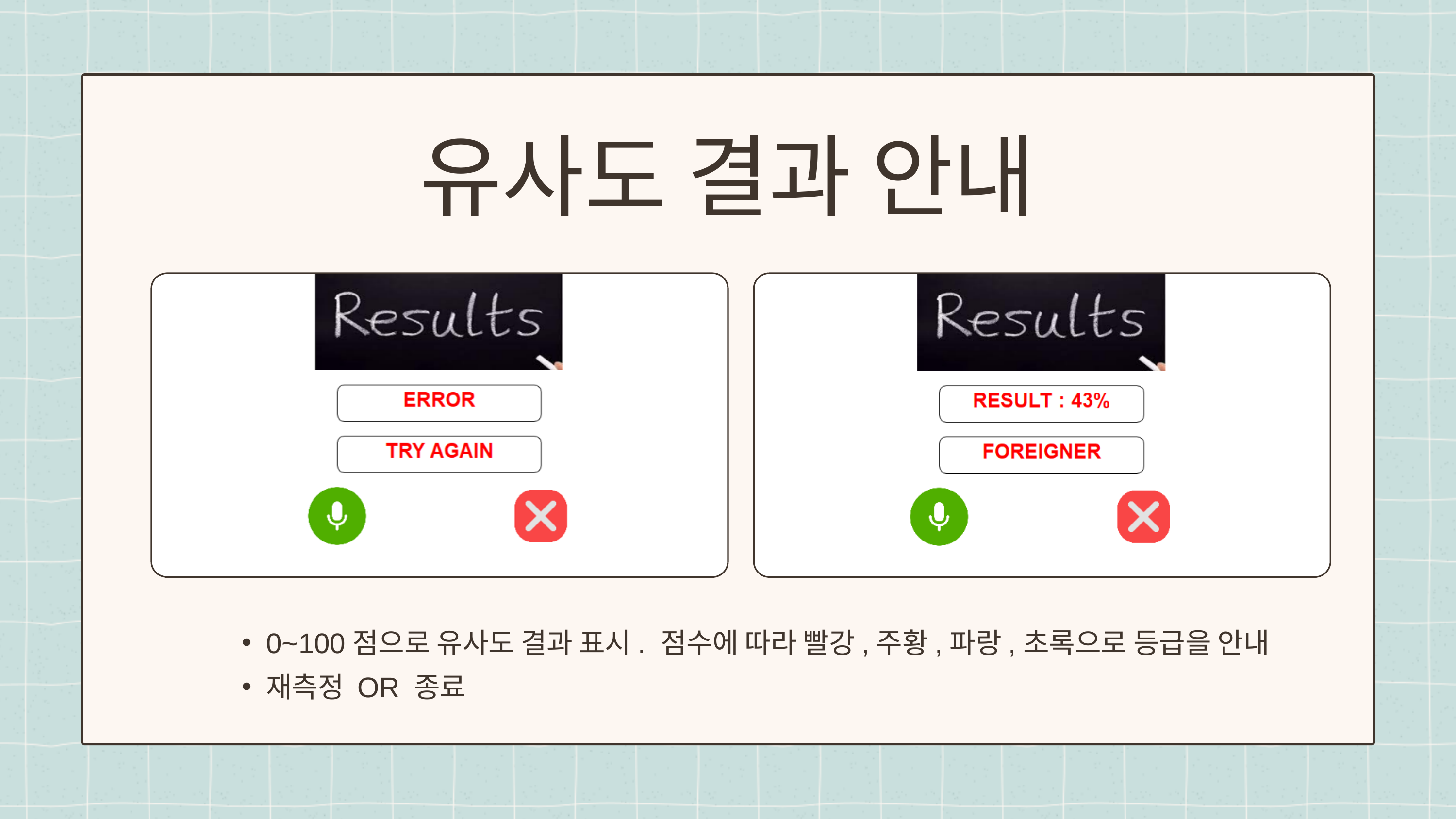

유사도 결과 안내

0~100점으로 유사도 결과 표시. 점수에 따라 빨강,주황,파랑,초록으로 등급을 안내
재측정 OR 종료